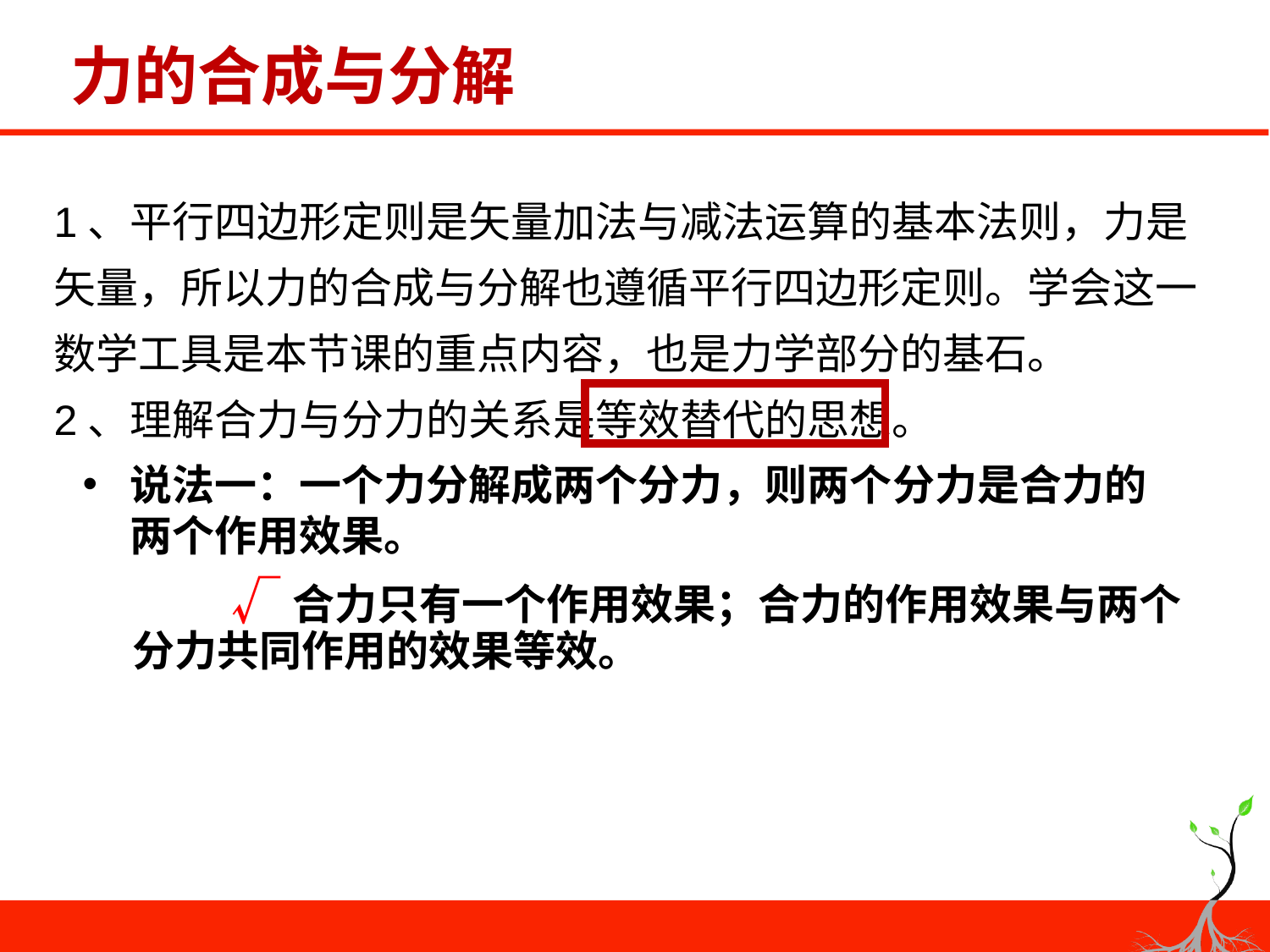

# 力的合成与分解
1、平行四边形定则是矢量加法与减法运算的基本法则，力是矢量，所以力的合成与分解也遵循平行四边形定则。学会这一数学工具是本节课的重点内容，也是力学部分的基石。
2、理解合力与分力的关系是等效替代的思想。

说法一：一个力分解成两个分力，则两个分力是合力的两个作用效果。

         √合力只有一个作用效果；合力的作用效果与两个分力共同作用的效果等效。